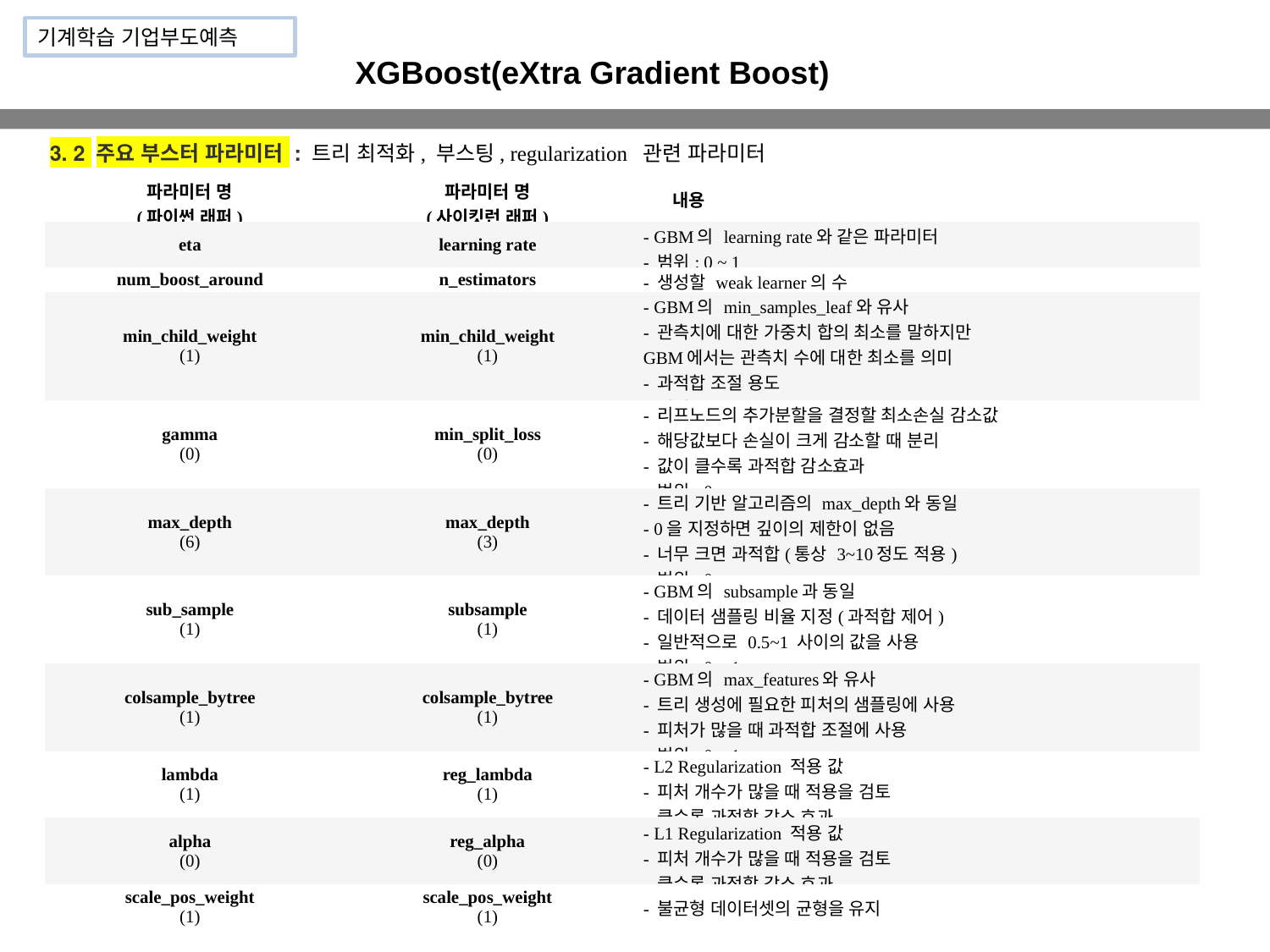

기계학습 기업부도예측

XGBoost(eXtra Gradient Boost)

3. 2 주요 부스터 파라미터 : 트리 최적화, 부스팅, regularization  관련 파라미터
| 파라미터 명 (파이썬 래퍼) | 파라미터 명 (사이킷런 래퍼) | 내용 |
| --- | --- | --- |
| eta | learning rate | - GBM의 learning rate와 같은 파라미터 - 범위: 0 ~ 1 |
| num\_boost\_around | n\_estimators | - 생성할 weak learner의 수 |
| min\_child\_weight (1) | min\_child\_weight (1) | - GBM의 min\_samples\_leaf와 유사 - 관측치에 대한 가중치 합의 최소를 말하지만 GBM에서는 관측치 수에 대한 최소를 의미 - 과적합 조절 용도 - 범위: 0 ~ ∞ |
| gamma (0) | min\_split\_loss (0) | - 리프노드의 추가분할을 결정할 최소손실 감소값 - 해당값보다 손실이 크게 감소할 때 분리 - 값이 클수록 과적합 감소효과 - 범위: 0 ~ ∞ |
| max\_depth (6) | max\_depth (3) | - 트리 기반 알고리즘의 max\_depth와 동일 - 0을 지정하면 깊이의 제한이 없음 - 너무 크면 과적합(통상 3~10정도 적용) - 범위: 0 ~ ∞ |
| sub\_sample (1) | subsample (1) | - GBM의 subsample과 동일 - 데이터 샘플링 비율 지정(과적합 제어) - 일반적으로 0.5~1 사이의 값을 사용 - 범위: 0 ~ 1 |
| colsample\_bytree (1) | colsample\_bytree (1) | - GBM의 max\_features와 유사 - 트리 생성에 필요한 피처의 샘플링에 사용 - 피처가 많을 때 과적합 조절에 사용 - 범위: 0 ~ 1 |
| lambda (1) | reg\_lambda (1) | - L2 Regularization 적용 값 - 피처 개수가 많을 때 적용을 검토 - 클수록 과적합 감소 효과 |
| alpha (0) | reg\_alpha (0) | - L1 Regularization 적용 값 - 피처 개수가 많을 때 적용을 검토 - 클수록 과적합 감소 효과 |
| scale\_pos\_weight (1) | scale\_pos\_weight (1) | - 불균형 데이터셋의 균형을 유지 |
UBION PBL- FBA
260